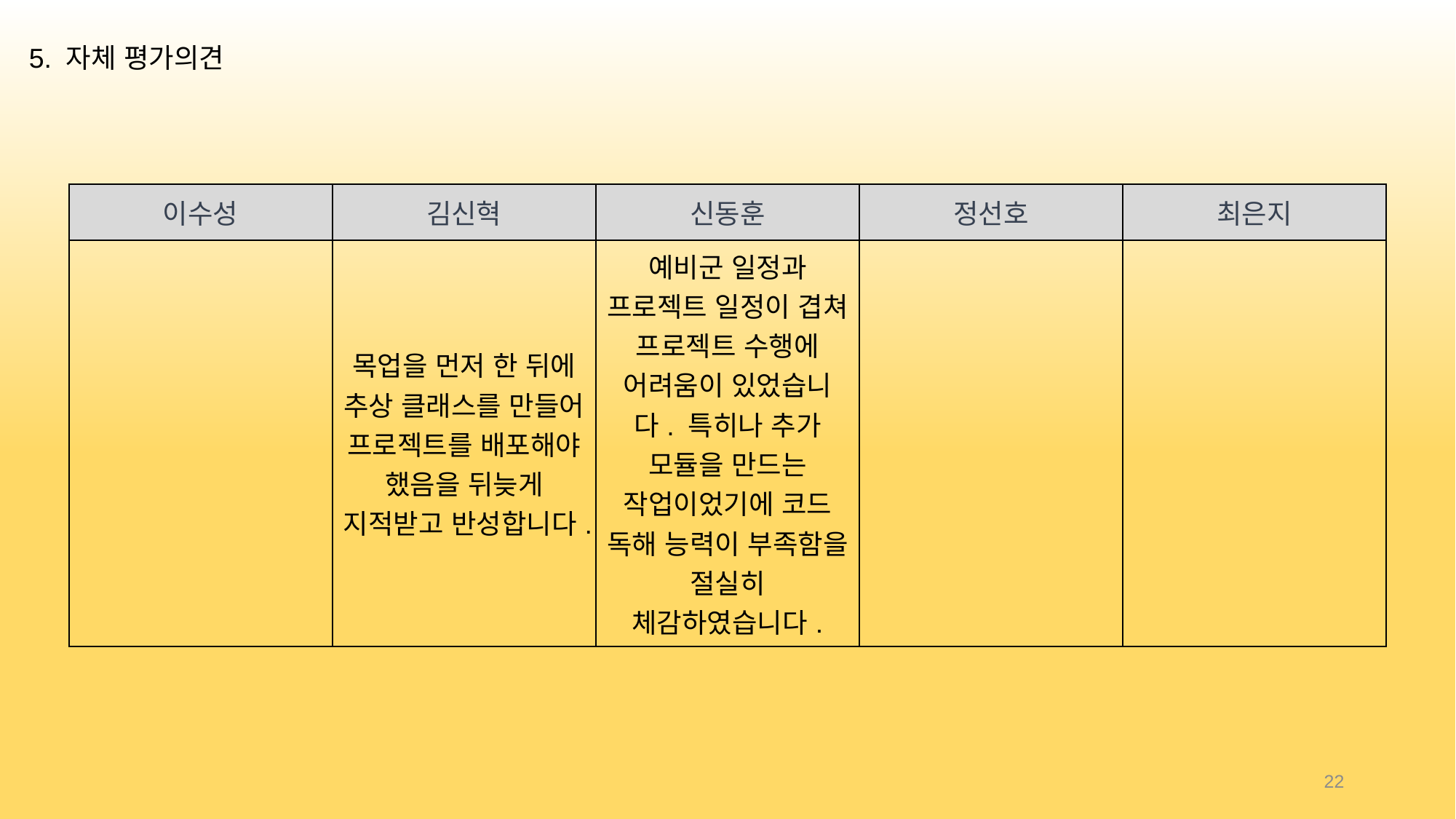

5. 자체 평가의견
| 이수성 | 김신혁 | 신동훈 | 정선호 | 최은지 |
| --- | --- | --- | --- | --- |
|  | 목업을 먼저 한 뒤에 추상 클래스를 만들어 프로젝트를 배포해야 했음을 뒤늦게 지적받고 반성합니다. | 예비군 일정과 프로젝트 일정이 겹쳐 프로젝트 수행에 어려움이 있었습니다. 특히나 추가 모듈을 만드는 작업이었기에 코드 독해 능력이 부족함을 절실히 체감하였습니다. |  |  |
22